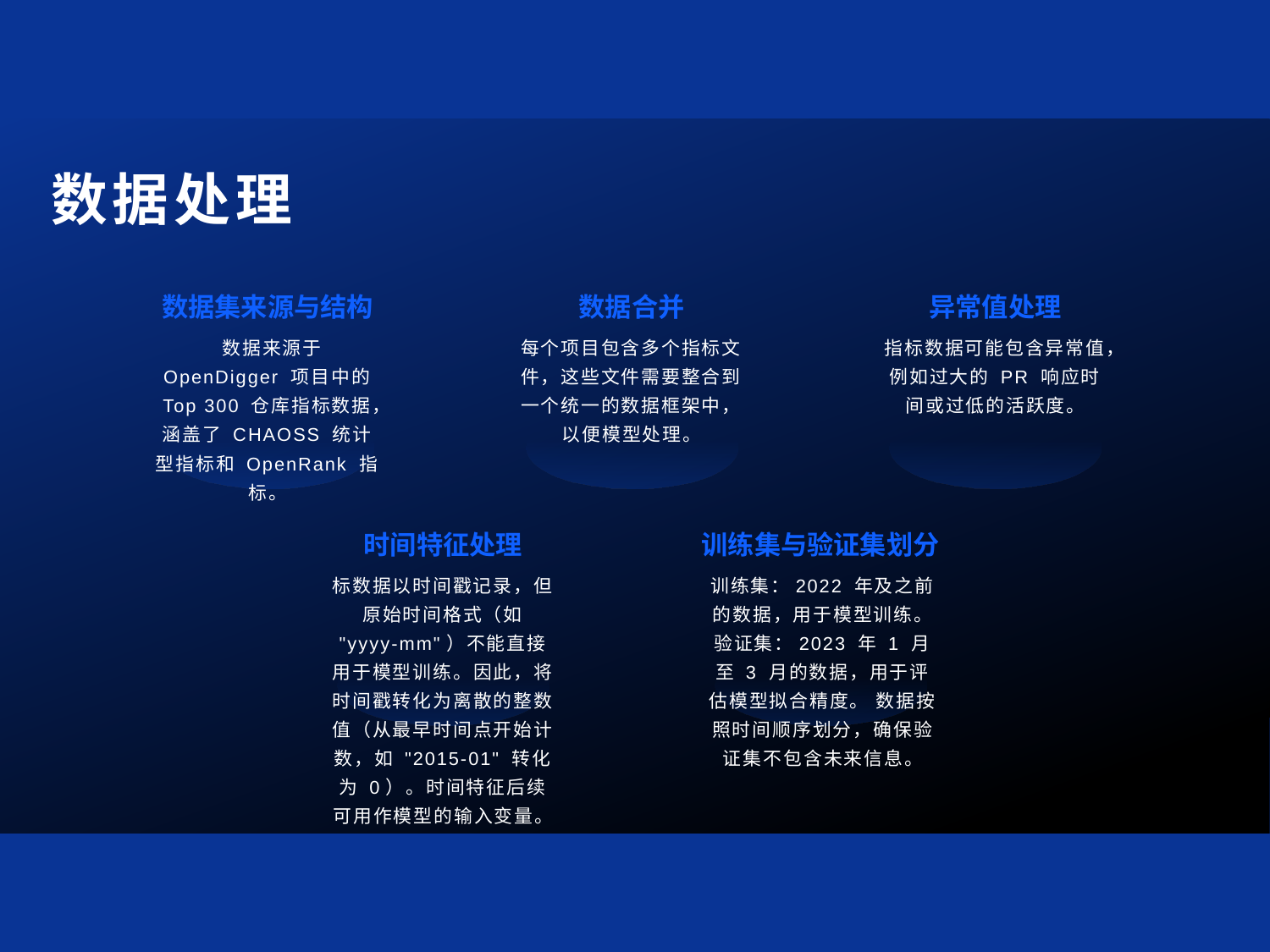

# 数据处理
数据集来源与结构
数据合并
异常值处理

 数据来源于 OpenDigger 项目中的 Top 300 仓库指标数据，涵盖了 CHAOSS 统计型指标和 OpenRank 指标。
每个项目包含多个指标文件，这些文件需要整合到一个统一的数据框架中，以便模型处理。
指标数据可能包含异常值，例如过大的 PR 响应时间或过低的活跃度。

时间特征处理
训练集与验证集划分

训练集：2022 年及之前的数据，用于模型训练。
验证集：2023 年 1 月至 3 月的数据，用于评估模型拟合精度。 数据按照时间顺序划分，确保验证集不包含未来信息。
标数据以时间戳记录，但原始时间格式（如 "yyyy-mm"）不能直接用于模型训练。因此，将时间戳转化为离散的整数值（从最早时间点开始计数，如 "2015-01" 转化为 0）。时间特征后续可用作模型的输入变量。